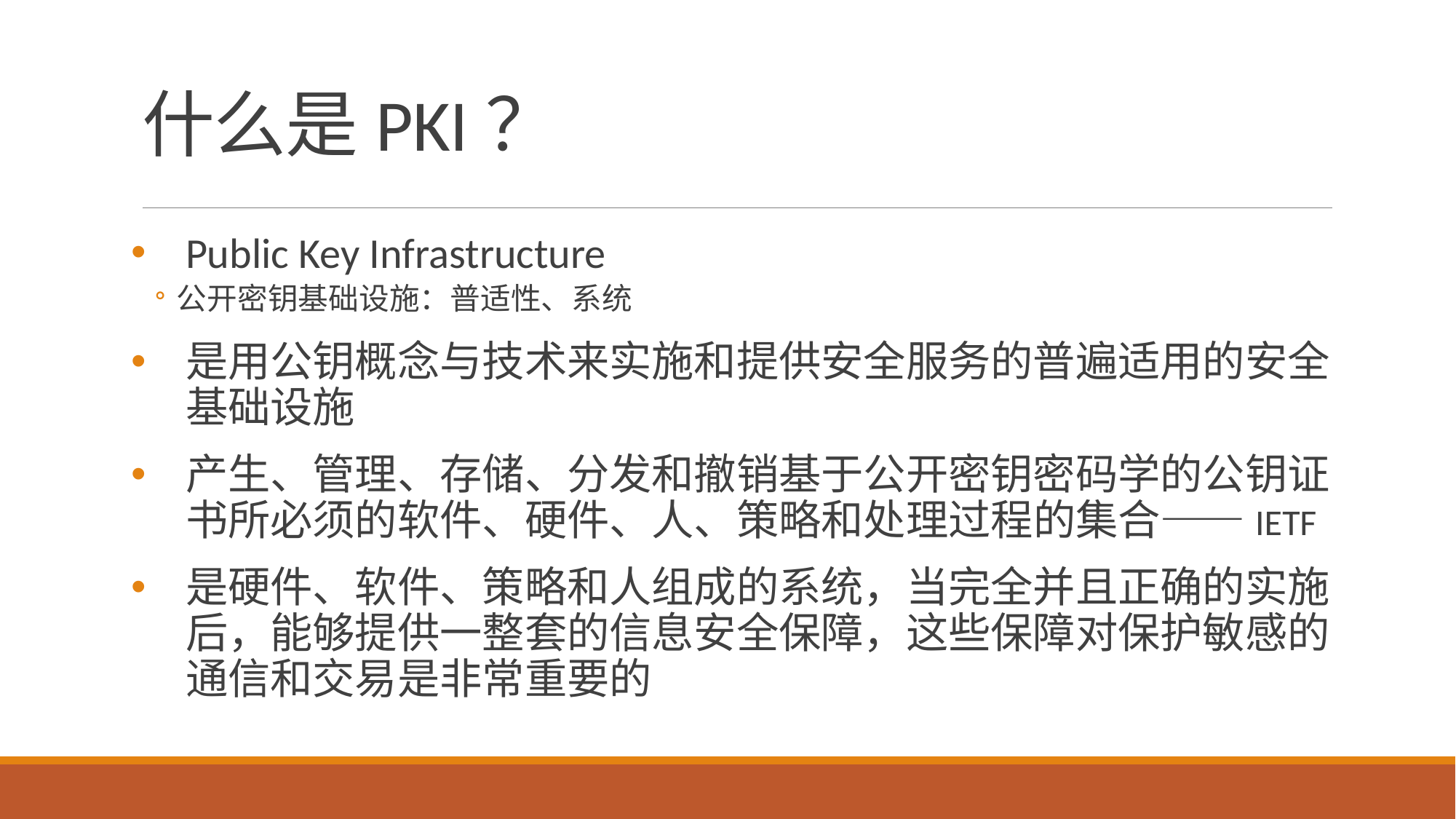

# 什么是PKI？
Public Key Infrastructure
公开密钥基础设施：普适性、系统
是用公钥概念与技术来实施和提供安全服务的普遍适用的安全基础设施
产生、管理、存储、分发和撤销基于公开密钥密码学的公钥证书所必须的软件、硬件、人、策略和处理过程的集合——IETF
是硬件、软件、策略和人组成的系统，当完全并且正确的实施后，能够提供一整套的信息安全保障，这些保障对保护敏感的通信和交易是非常重要的